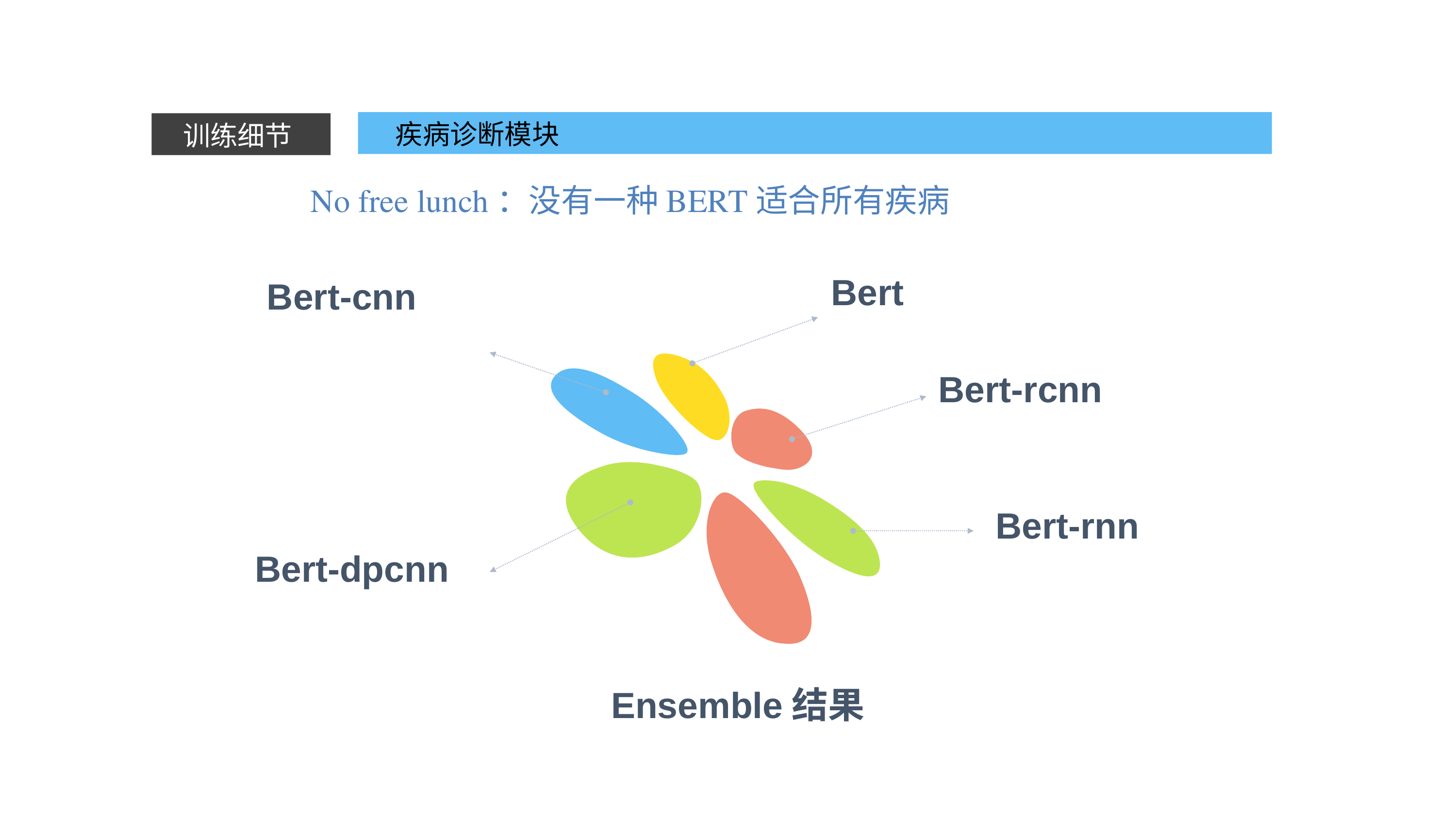

疾病诊断模块
训练细节
No free lunch：没有一种BERT适合所有疾病
Bert
Bert-cnn

Bert-rcnn

Bert-rnn

Bert-dpcnn
Ensemble结果